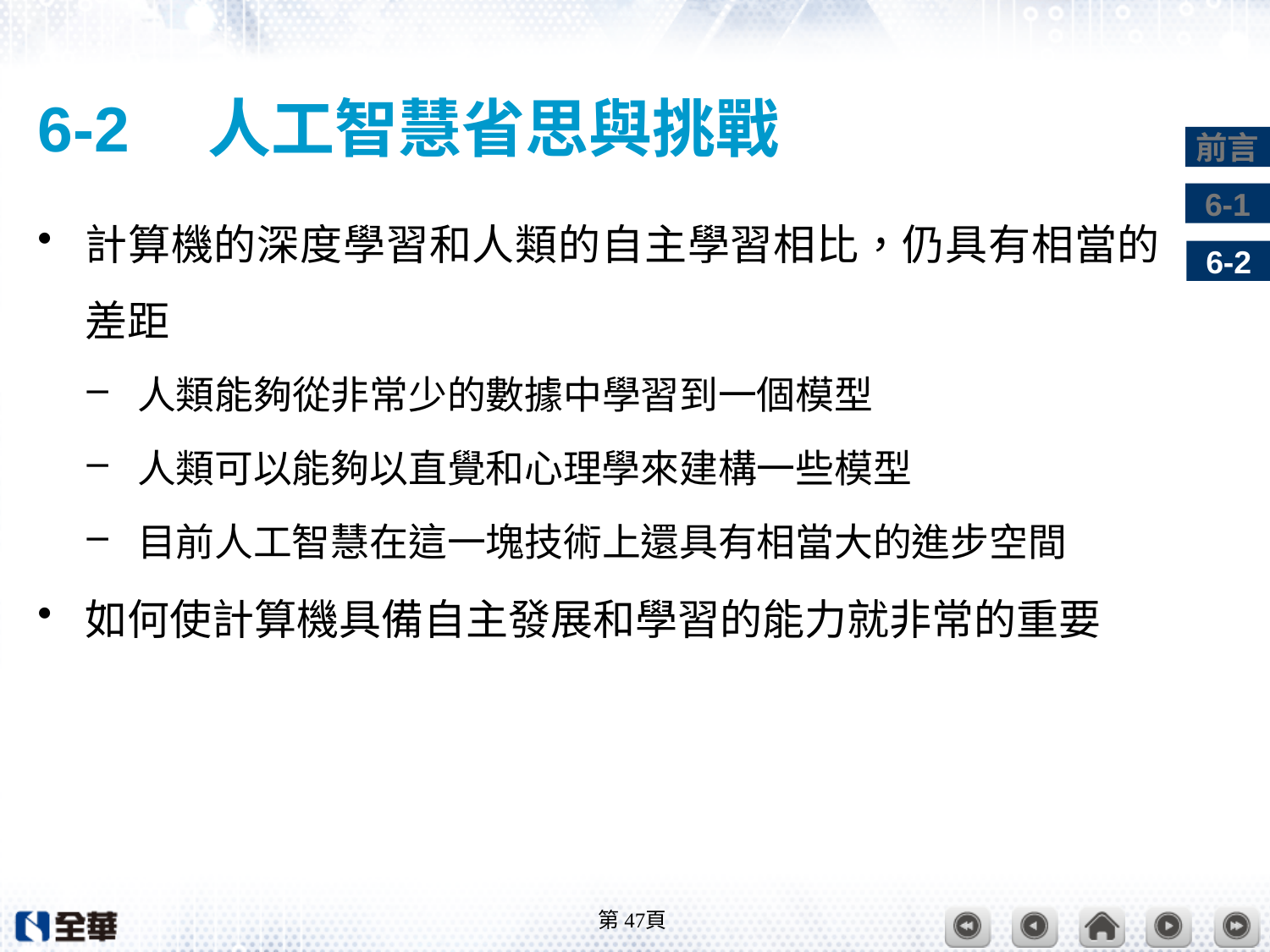

# 6-2　人工智慧省思與挑戰
計算機的深度學習和人類的自主學習相比，仍具有相當的差距
人類能夠從非常少的數據中學習到一個模型
人類可以能夠以直覺和心理學來建構一些模型
目前人工智慧在這一塊技術上還具有相當大的進步空間
如何使計算機具備自主發展和學習的能力就非常的重要